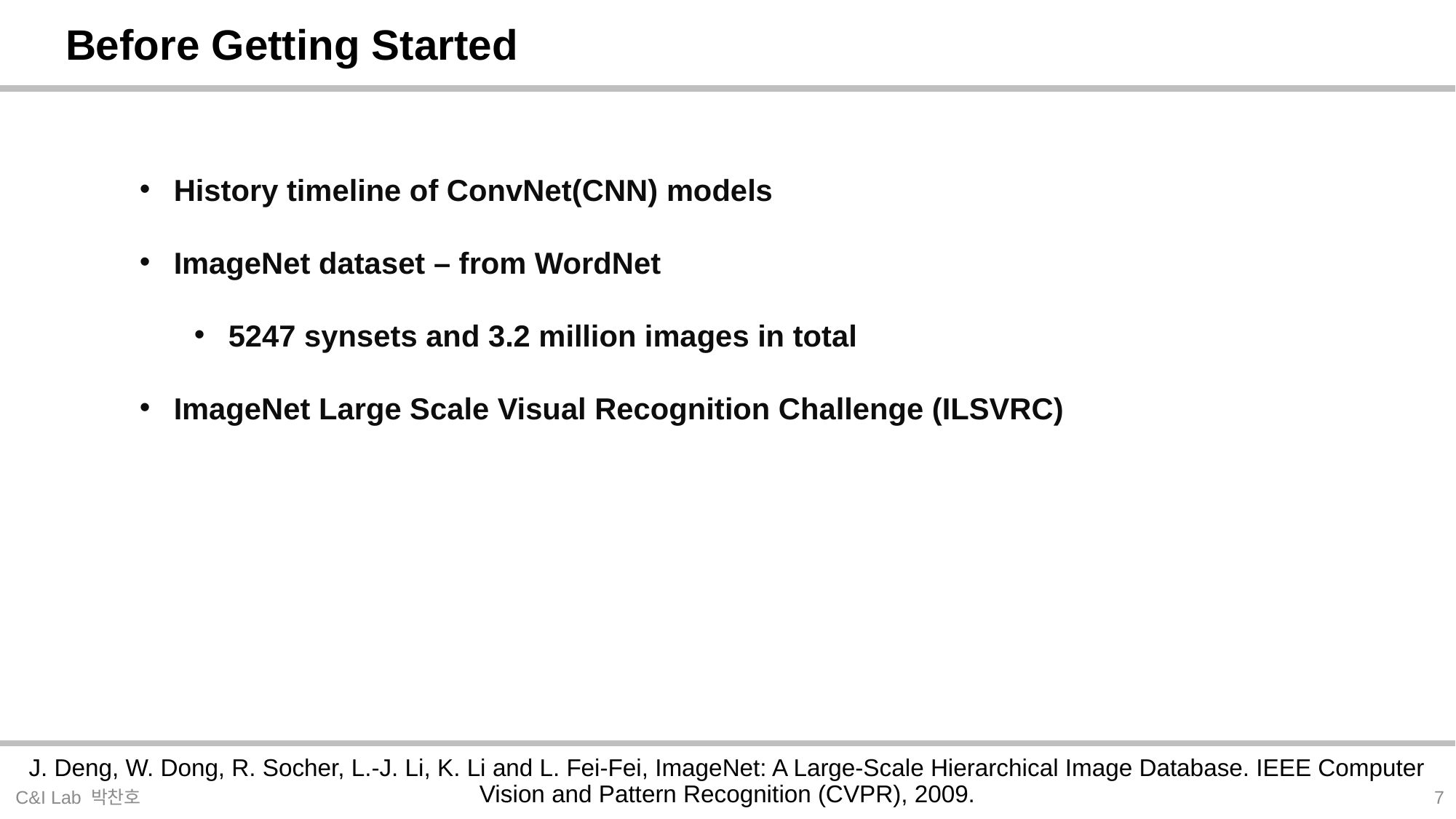

| Before Getting Started |
| --- |
History timeline of ConvNet(CNN) models
ImageNet dataset – from WordNet
5247 synsets and 3.2 million images in total
ImageNet Large Scale Visual Recognition Challenge (ILSVRC)

| J. Deng, W. Dong, R. Socher, L.-J. Li, K. Li and L. Fei-Fei, ImageNet: A Large-Scale Hierarchical Image Database. IEEE Computer Vision and Pattern Recognition (CVPR), 2009. |
| --- |
7
C&I Lab 박찬호